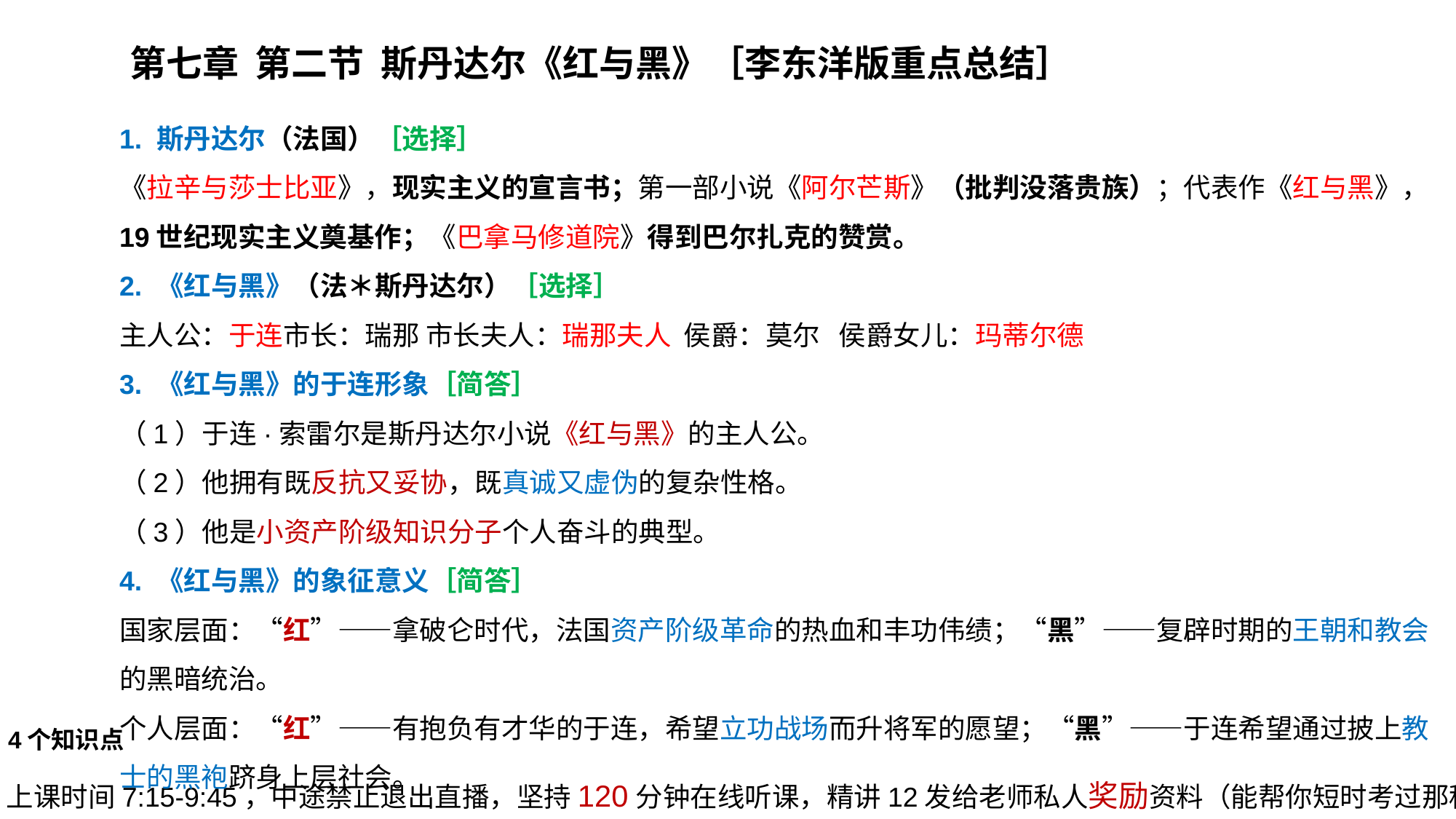

第七章  第二节  斯丹达尔《红与黑》［李东洋版重点总结］
1. 斯丹达尔（法国）［选择］
《拉辛与莎士比亚》，现实主义的宣言书；第一部小说《阿尔芒斯》（批判没落贵族）；代表作《红与黑》，19世纪现实主义奠基作；《巴拿马修道院》得到巴尔扎克的赞赏。
2. 《红与黑》（法＊斯丹达尔）［选择］
主人公：于连市长：瑞那 市长夫人：瑞那夫人  侯爵：莫尔   侯爵女儿：玛蒂尔德
3. 《红与黑》的于连形象［简答］
（1）于连·索雷尔是斯丹达尔小说《红与黑》的主人公。
（2）他拥有既反抗又妥协，既真诚又虚伪的复杂性格。 
（3）他是小资产阶级知识分子个人奋斗的典型。
4. 《红与黑》的象征意义［简答］
国家层面：“红”——拿破仑时代，法国资产阶级革命的热血和丰功伟绩；“黑”——复辟时期的王朝和教会的黑暗统治。
个人层面：“红”——有抱负有才华的于连，希望立功战场而升将军的愿望；“黑”——于连希望通过披上教士的黑袍跻身上层社会。

4个知识点